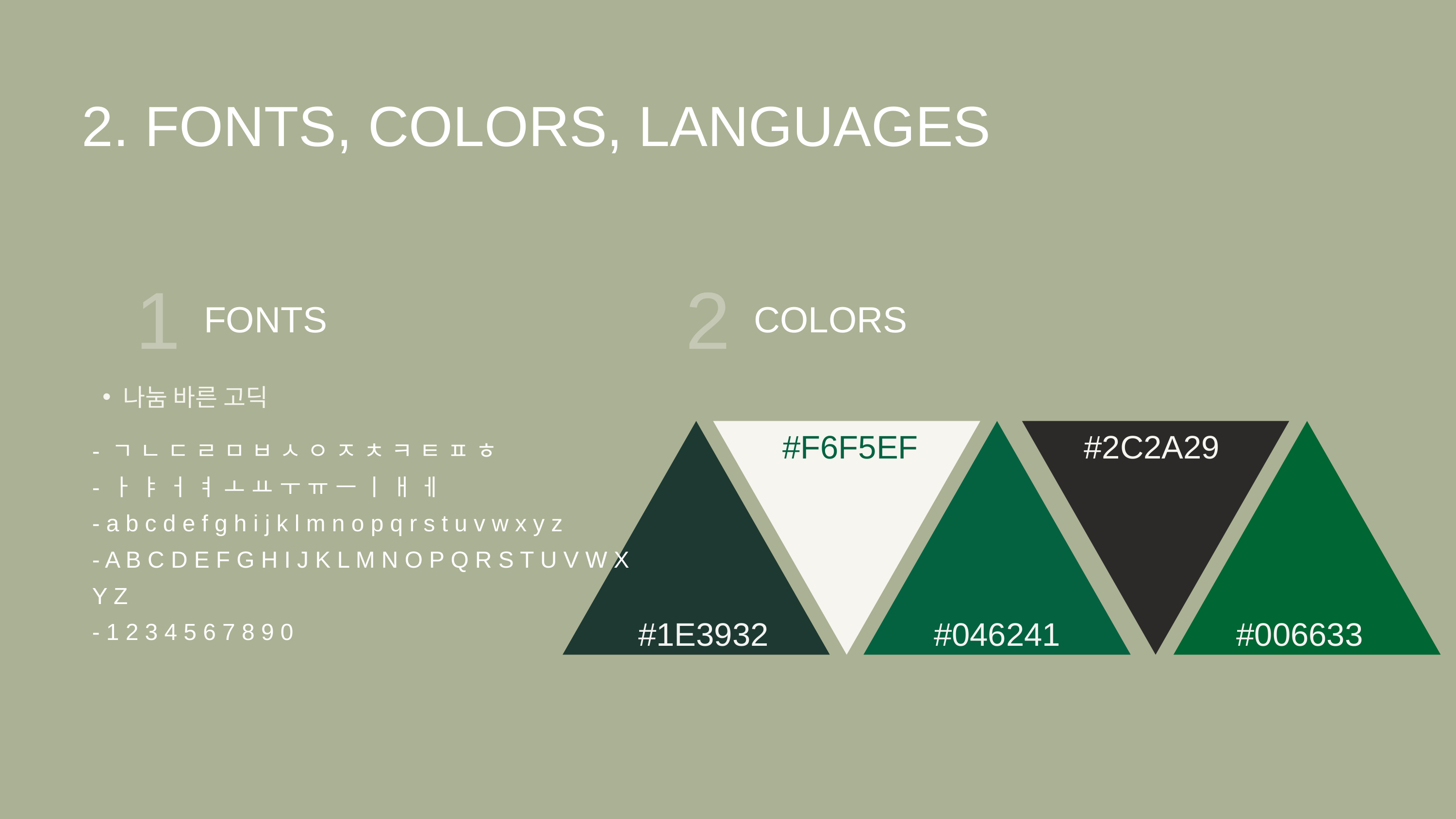

2. FONTS, COLORS, LANGUAGES
1
2
FONTS
COLORS
나눔 바른 고딕
#F6F5EF
#2C2A29

- ㄱ ㄴ ㄷ ㄹ ㅁ ㅂ ㅅ ㅇ ㅈ ㅊ ㅋ ㅌ ㅍ ㅎ
- ㅏ ㅑ ㅓ ㅕ ㅗ ㅛ ㅜ ㅠ ㅡ ㅣ ㅐ ㅔ
- a b c d e f g h i j k l m n o p q r s t u v w x y z
- A B C D E F G H I J K L M N O P Q R S T U V W X Y Z
- 1 2 3 4 5 6 7 8 9 0
#1E3932
#046241
#006633